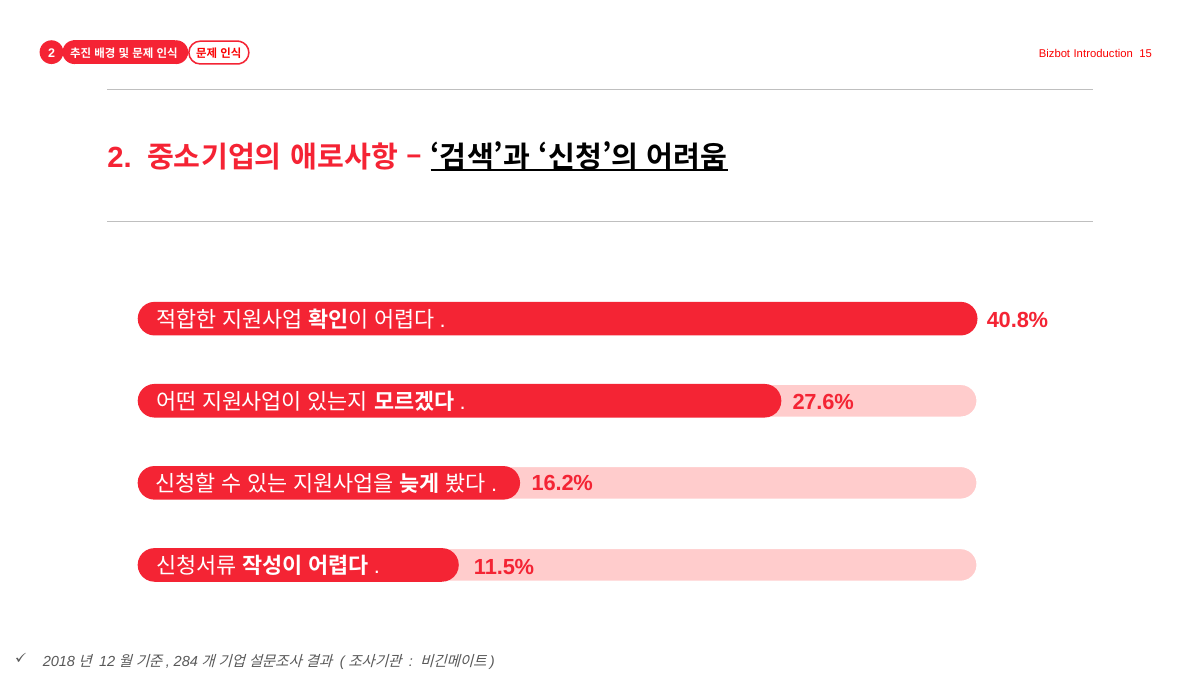

2
추진 배경 및 문제 인식
문제 인식
Bizbot Introduction  15

1
2. 중소기업의 애로사항 – ‘검색’과 ‘신청’의 어려움
적합한 지원사업 확인이 어렵다.
40.8%

어떤 지원사업이 있는지 모르겠다.
27.6%

16.2%
신청할 수 있는 지원사업을 늦게 봤다.

신청서류 작성이 어렵다.
11.5%

2018년 12월 기준, 284개 기업 설문조사 결과 (조사기관 : 비긴메이트)